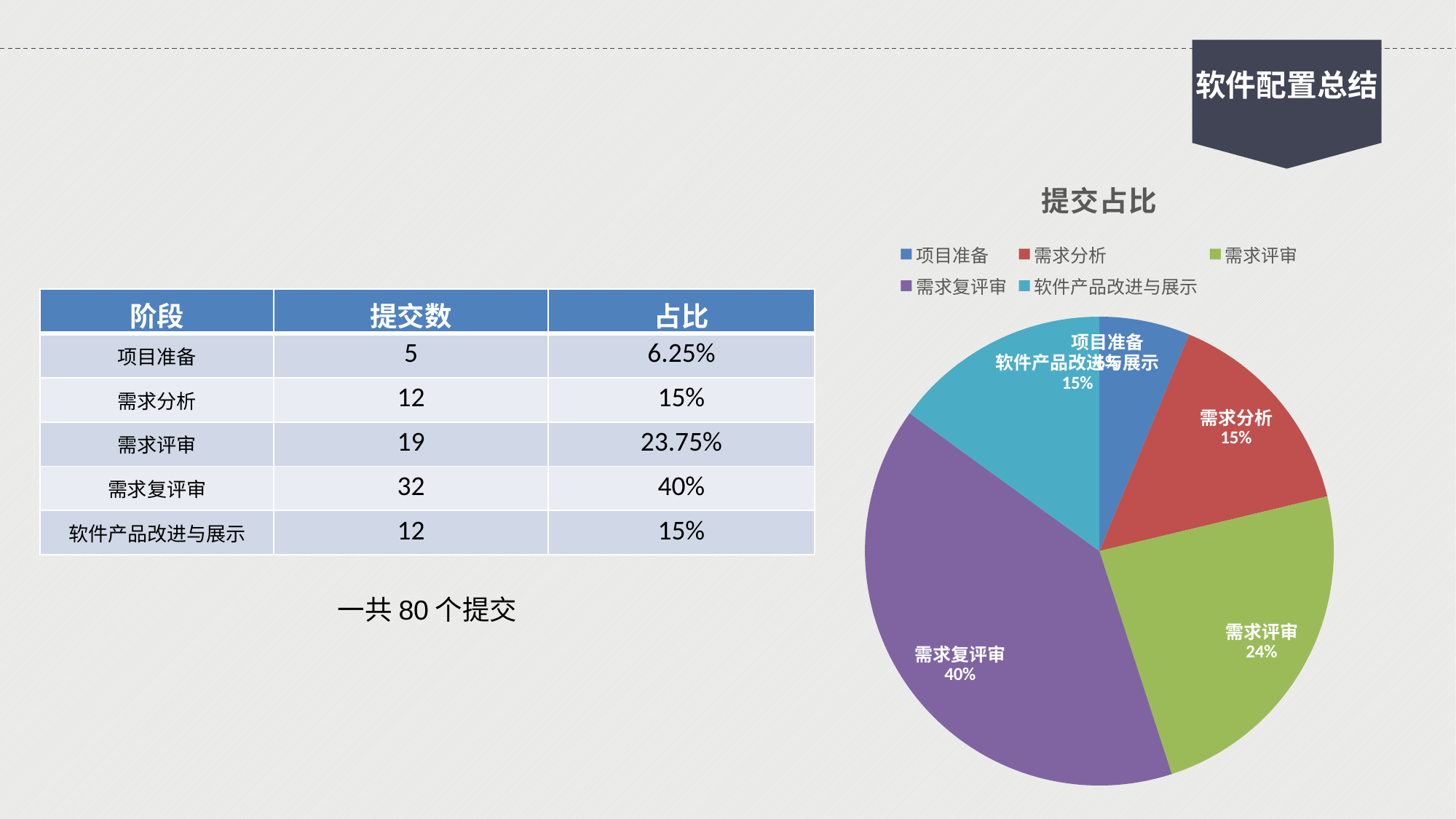

软件配置总结

### Chart:

| Category | 提交占比 |
|---|---|
| 项目准备 | 0.0625 |
| 需求分析 | 0.15 |
| 需求评审 | 0.2375 |
| 需求复评审 | 0.4 |
| 软件产品改进与展示 | 0.15 |
| 阶段 | 提交数 | 占比 |
| --- | --- | --- |
| 项目准备 | 5 | 6.25% |
| 需求分析 | 12 | 15% |
| 需求评审 | 19 | 23.75% |
| 需求复评审 | 32 | 40% |
| 软件产品改进与展示 | 12 | 15% |
一共80个提交